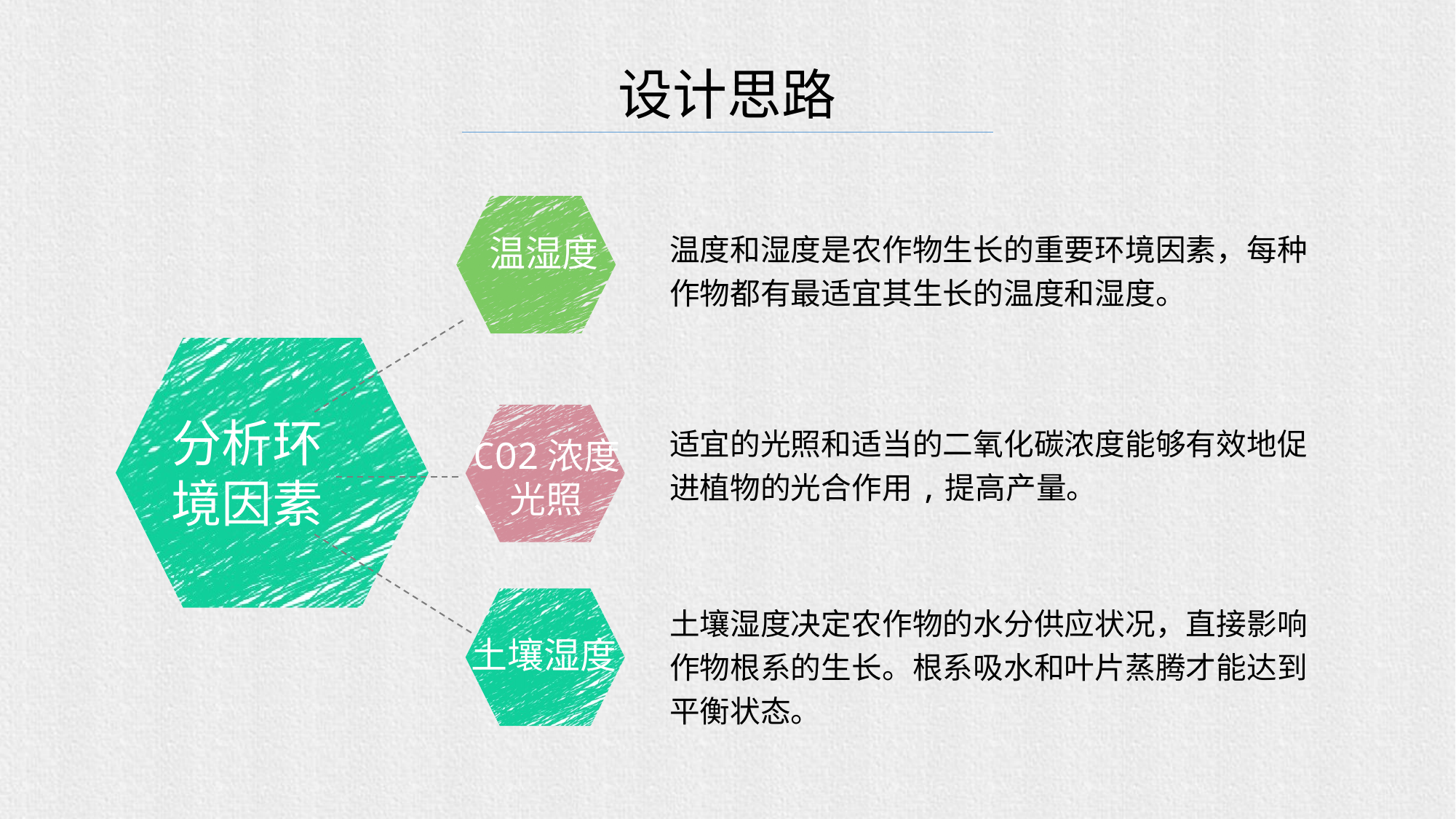

设计思路
温度和湿度是农作物生长的重要环境因素，每种作物都有最适宜其生长的温度和湿度。

温湿度

分析环境因素
适宜的光照和适当的二氧化碳浓度能够有效地促进植物的光合作用,提高产量。

CO2浓度
、光照

土壤湿度
土壤湿度决定农作物的水分供应状况，直接影响作物根系的生长。根系吸水和叶片蒸腾才能达到平衡状态。